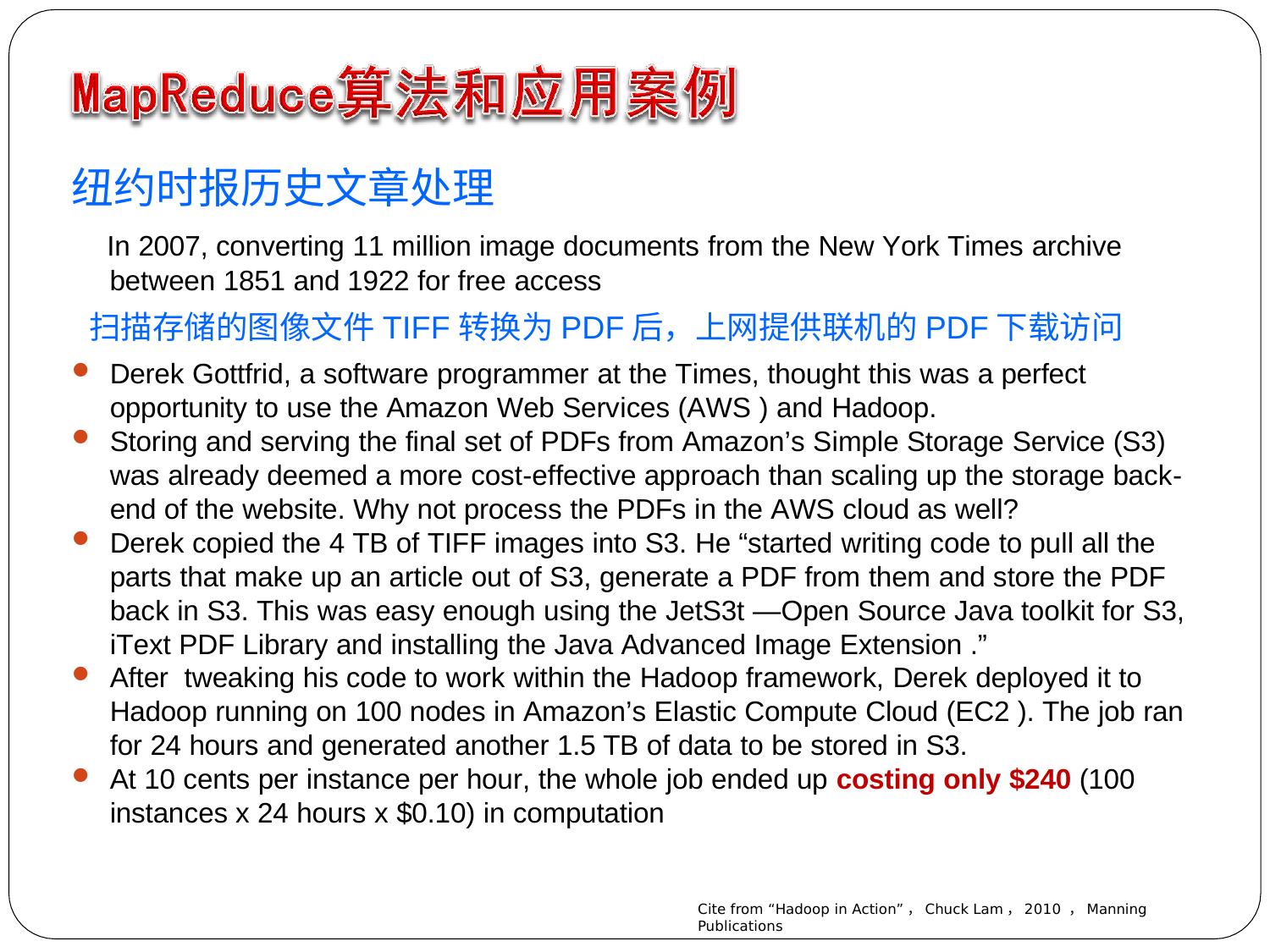

# 纽约时报历史文章处理
In 2007, converting 11 million image documents from the New York Times archive
between 1851 and 1922 for free access
扫描存储的图像文件TIFF转换为PDF后，上网提供联机的PDF下载访问
Derek Gottfrid, a software programmer at the Times, thought this was a perfect opportunity to use the Amazon Web Services (AWS ) and Hadoop.
Storing and serving the final set of PDFs from Amazon’s Simple Storage Service (S3) was already deemed a more cost-effective approach than scaling up the storage back- end of the website. Why not process the PDFs in the AWS cloud as well?
Derek copied the 4 TB of TIFF images into S3. He “started writing code to pull all the parts that make up an article out of S3, generate a PDF from them and store the PDF back in S3. This was easy enough using the JetS3t —Open Source Java toolkit for S3, iText PDF Library and installing the Java Advanced Image Extension .”
After  tweaking his code to work within the Hadoop framework, Derek deployed it to Hadoop running on 100 nodes in Amazon’s Elastic Compute Cloud (EC2 ). The job ran for 24 hours and generated another 1.5 TB of data to be stored in S3.
At 10 cents per instance per hour, the whole job ended up costing only $240 (100 instances x 24 hours x $0.10) in computation
Cite from “Hadoop in Action”，Chuck Lam，2010 ，Manning Publications